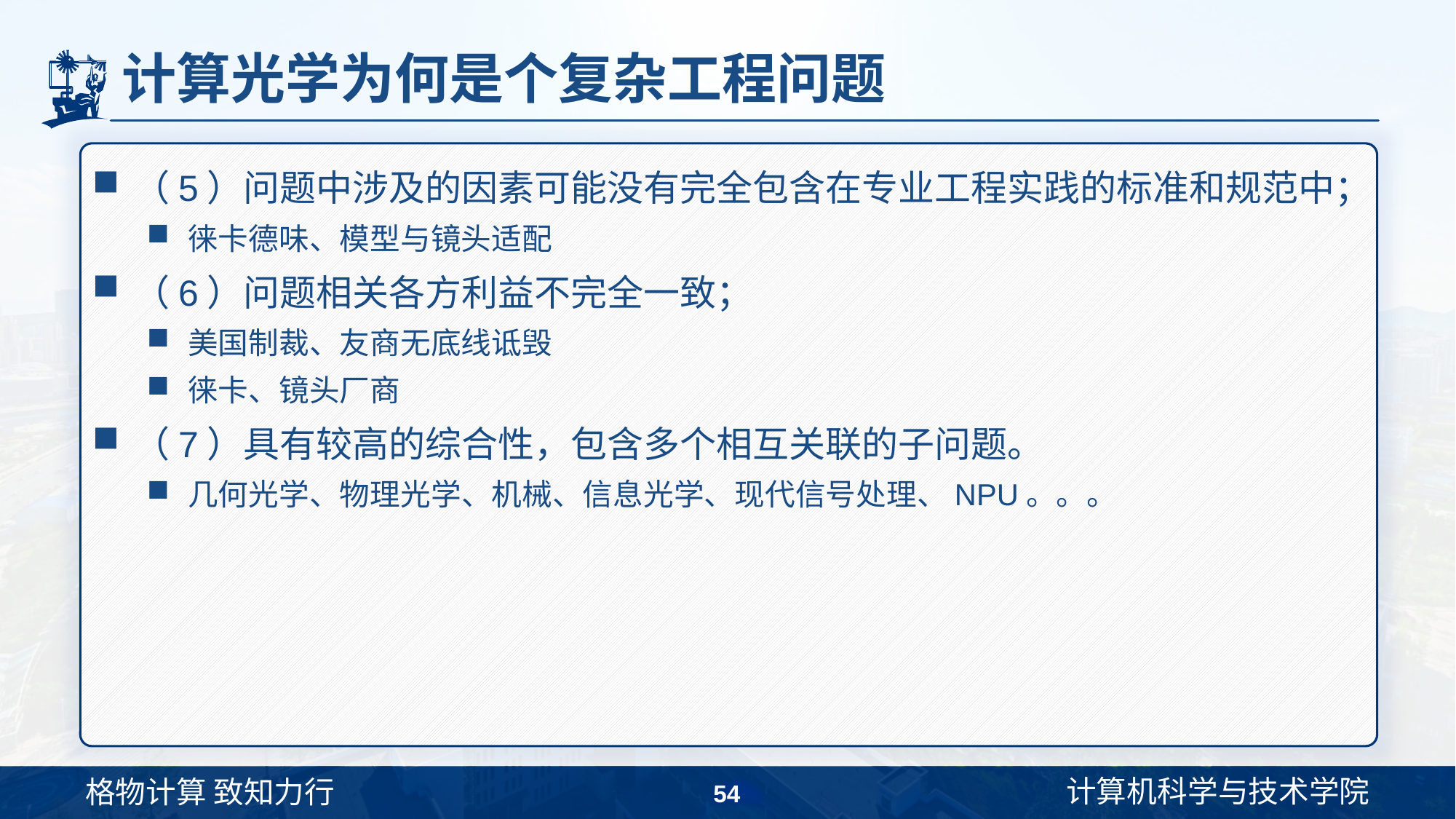

# 计算光学为何是个复杂工程问题
（5）问题中涉及的因素可能没有完全包含在专业工程实践的标准和规范中；
徕卡德味、模型与镜头适配
（6）问题相关各方利益不完全一致；
美国制裁、友商无底线诋毁
徕卡、镜头厂商
（7）具有较高的综合性，包含多个相互关联的子问题。
几何光学、物理光学、机械、信息光学、现代信号处理、NPU。。。
54